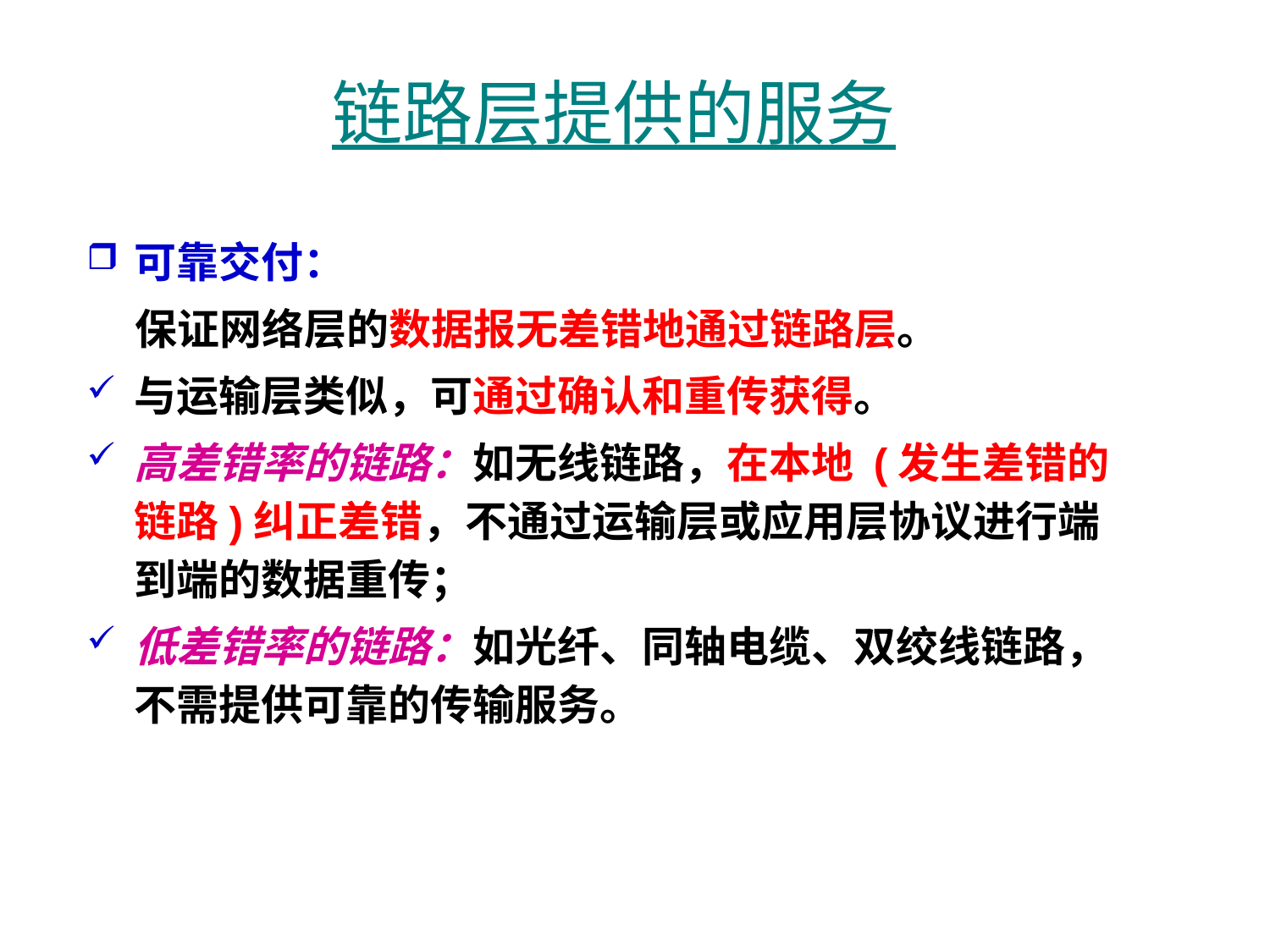

# 链路层提供的服务
可靠交付：
    保证网络层的数据报无差错地通过链路层。
与运输层类似，可通过确认和重传获得。
高差错率的链路：如无线链路，在本地 (发生差错的链路)纠正差错，不通过运输层或应用层协议进行端到端的数据重传；
低差错率的链路：如光纤、同轴电缆、双绞线链路，不需提供可靠的传输服务。
11